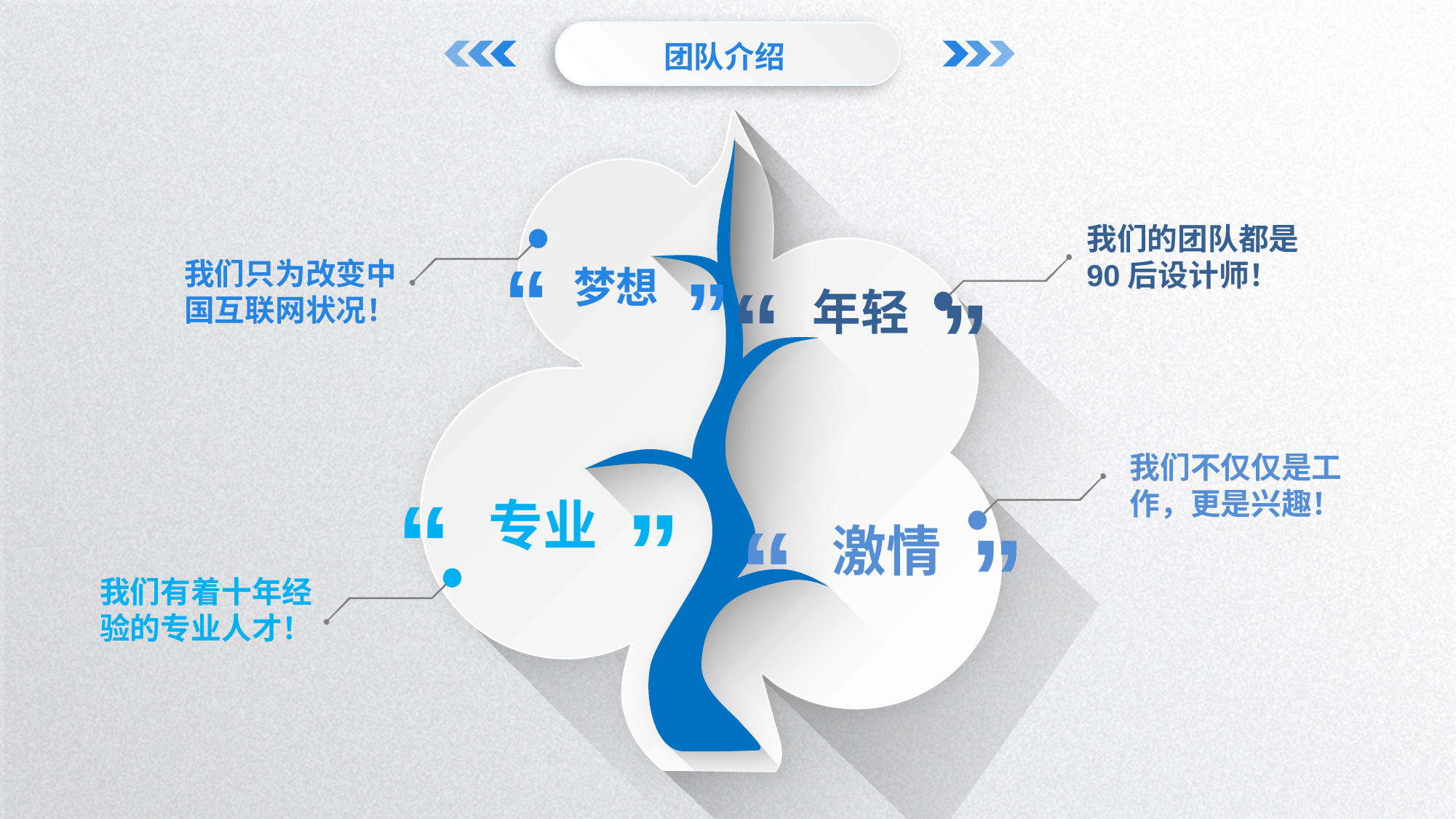

团队介绍

我们的团队都是90后设计师！
“
“
梦想

“
“
年轻
我们只为改变中国互联网状况！

“
“
专业
我们不仅仅是工作，更是兴趣！
“
“
激情

我们有着十年经验的专业人才！